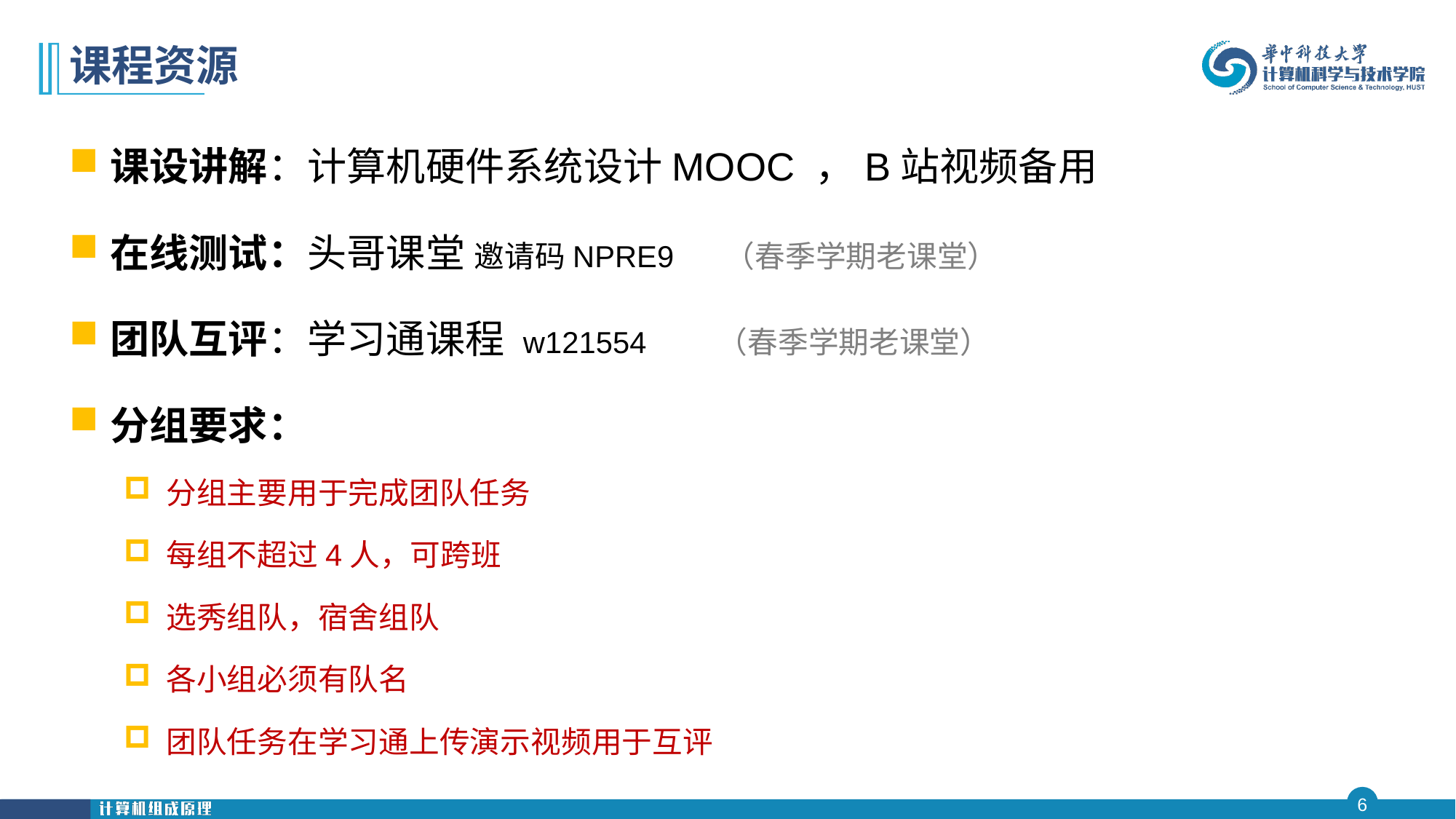

# 课程资源
课设讲解：计算机硬件系统设计MOOC ，B站视频备用
在线测试：头哥课堂 邀请码NPRE9    （春季学期老课堂）
团队互评：学习通课程 w121554       （春季学期老课堂）
分组要求：
分组主要用于完成团队任务
每组不超过4人，可跨班
选秀组队，宿舍组队
各小组必须有队名
团队任务在学习通上传演示视频用于互评